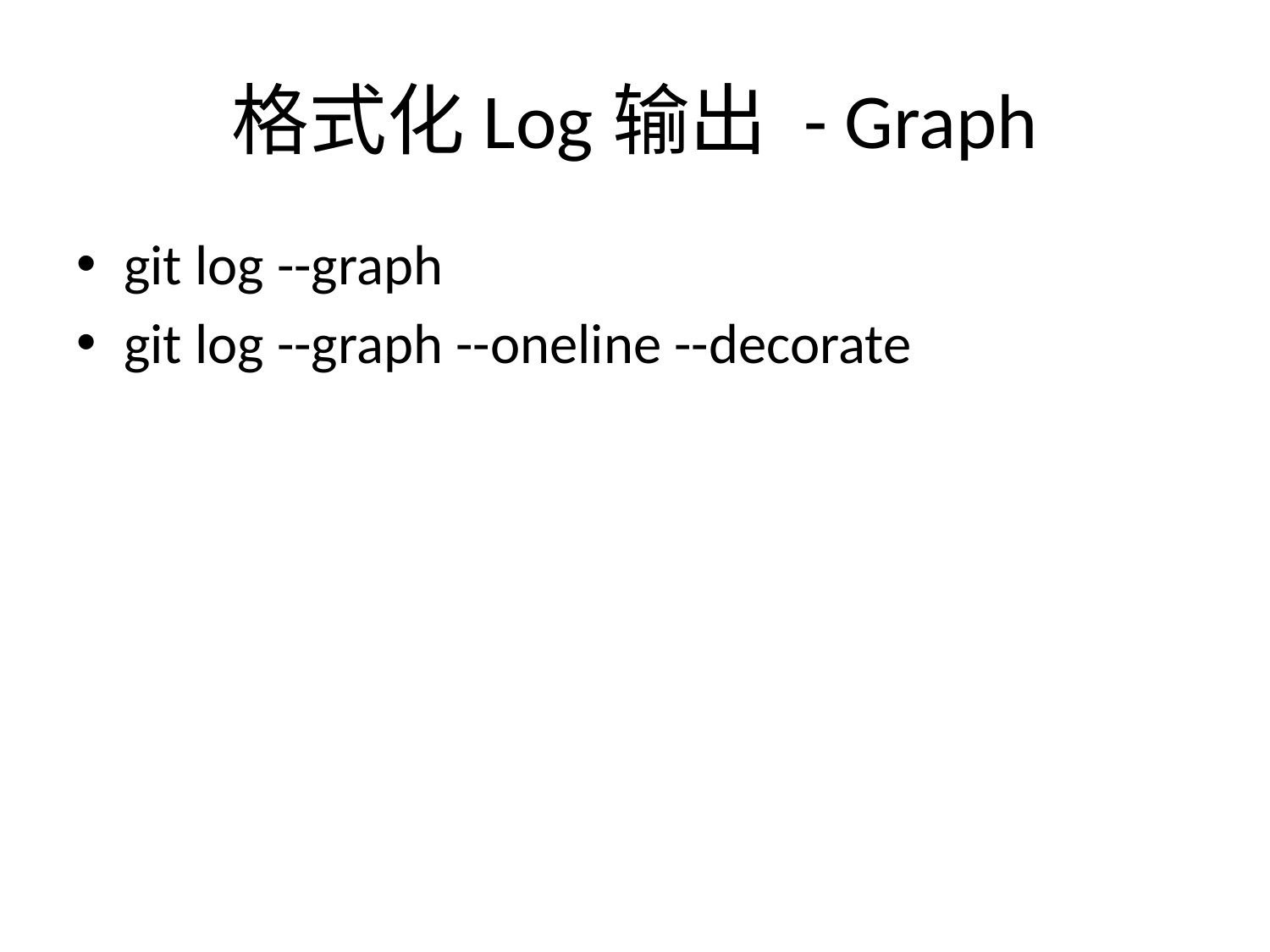

# 格式化Log输出 - Graph
git log --graph
git log --graph --oneline --decorate